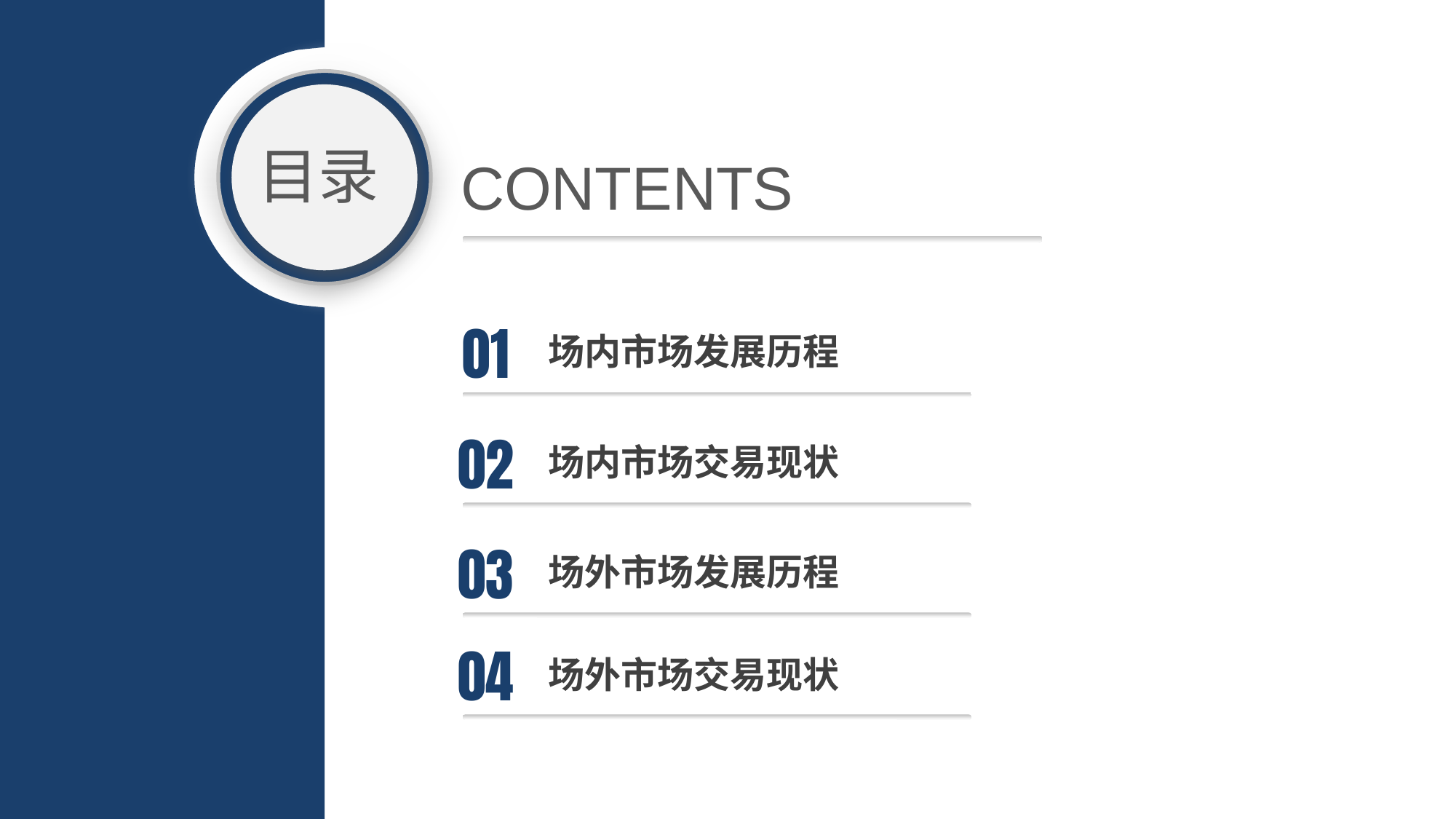

目录
CONTENTS

01
场内市场发展历程

02
场内市场交易现状

03
场外市场发展历程

04
场外市场交易现状